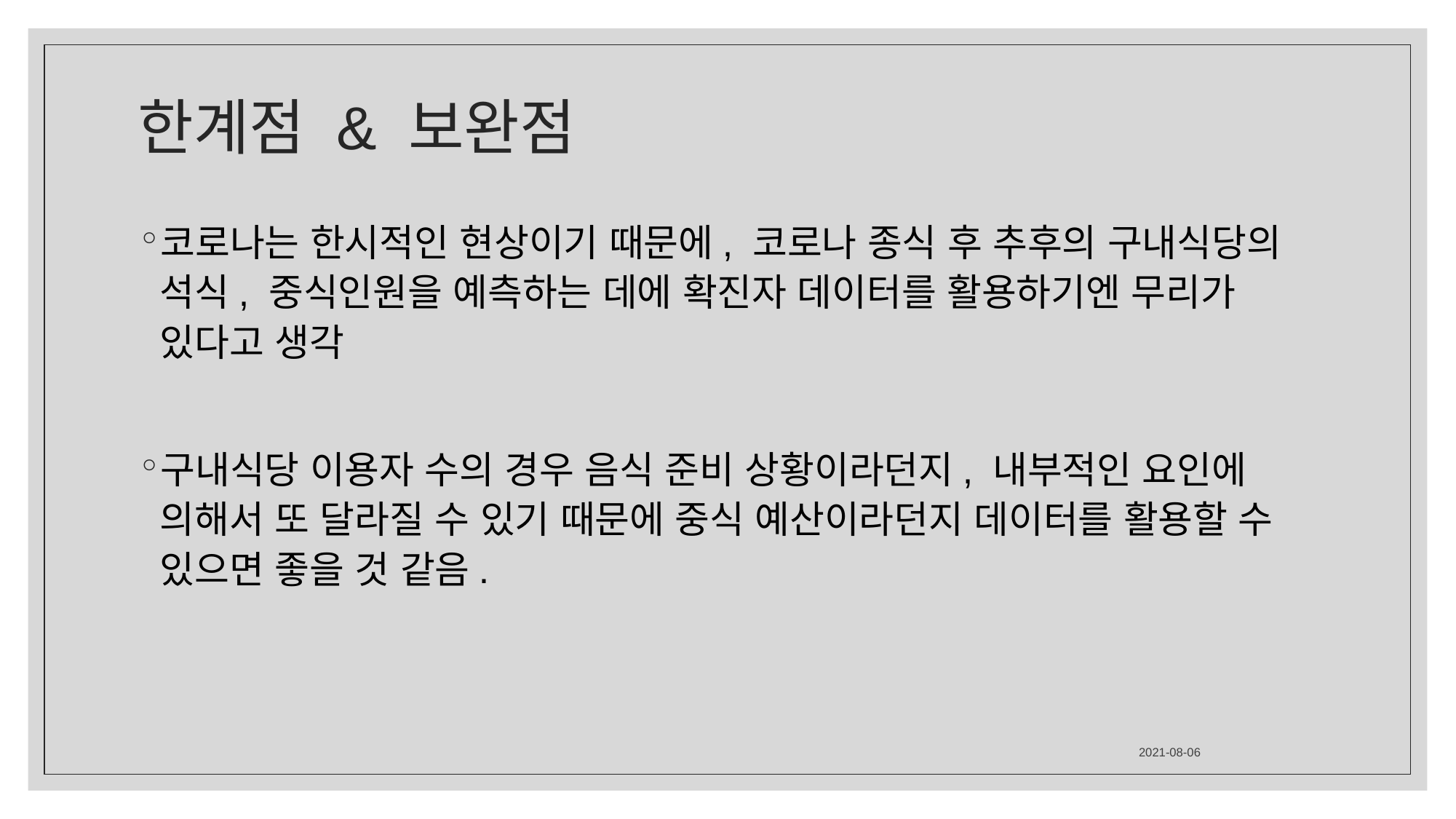

# 한계점 & 보완점
코로나는 한시적인 현상이기 때문에, 코로나 종식 후 추후의 구내식당의 석식, 중식인원을 예측하는 데에 확진자 데이터를 활용하기엔 무리가 있다고 생각

구내식당 이용자 수의 경우 음식 준비 상황이라던지, 내부적인 요인에 의해서 또 달라질 수 있기 때문에 중식 예산이라던지 데이터를 활용할 수 있으면 좋을 것 같음.
2021-08-06